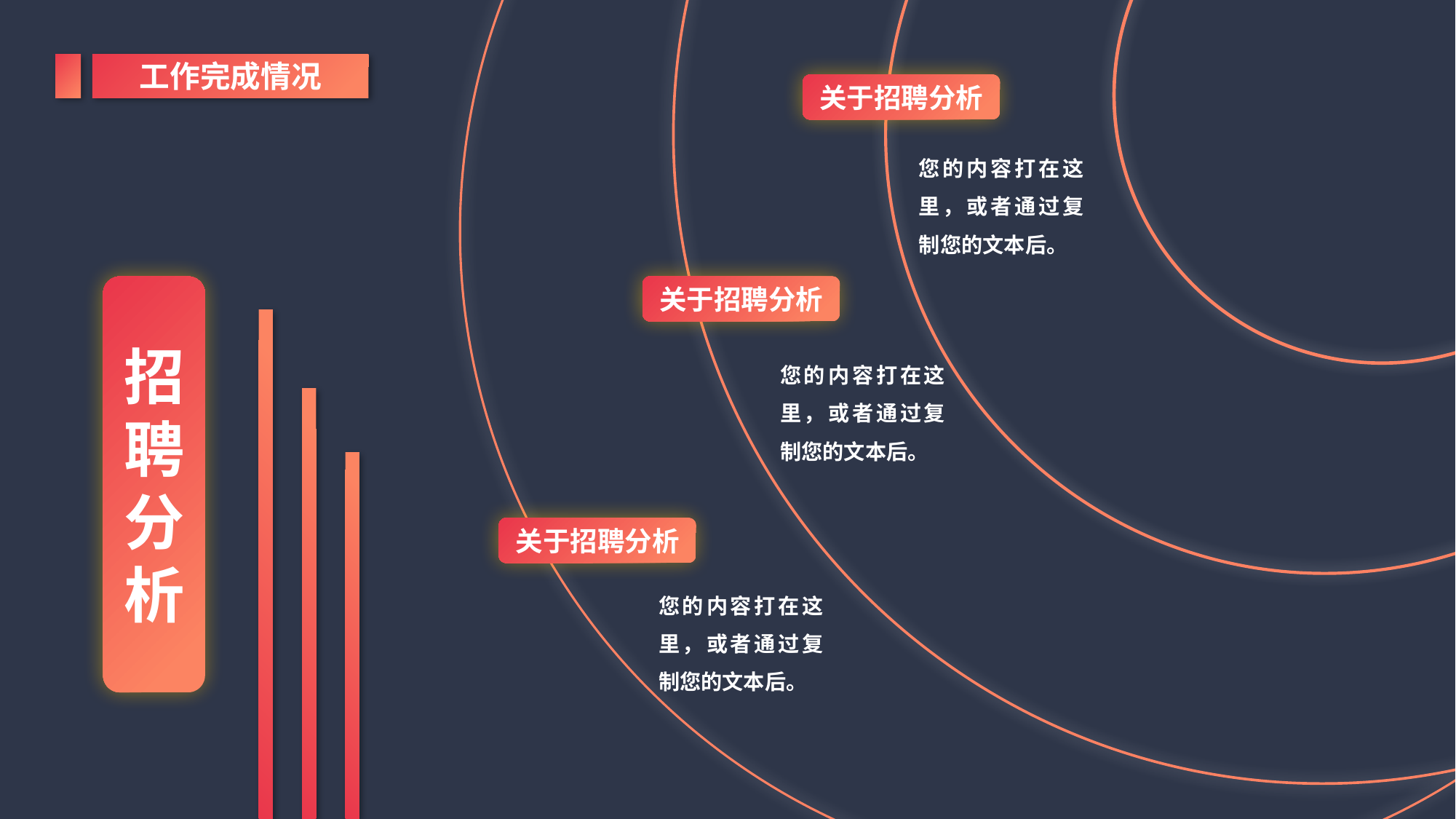

工作完成情况
关于招聘分析
您的内容打在这里，或者通过复制您的文本后。
招聘分析
关于招聘分析
您的内容打在这里，或者通过复制您的文本后。

关于招聘分析
您的内容打在这里，或者通过复制您的文本后。